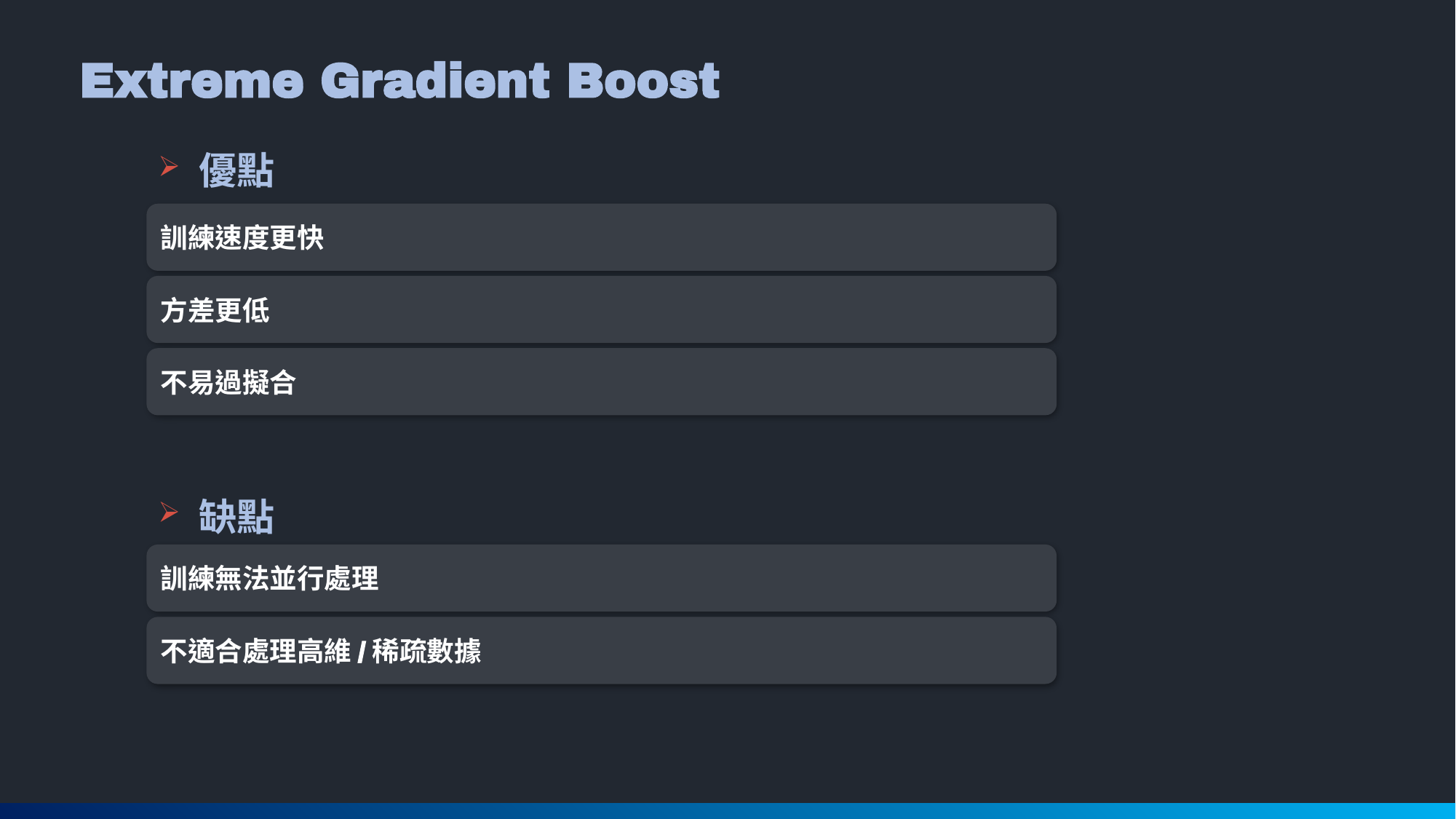

Extreme Gradient Boost
優點
訓練速度更快
方差更低
不易過擬合
缺點
訓練無法並行處理
不適合處理高維/稀疏數據